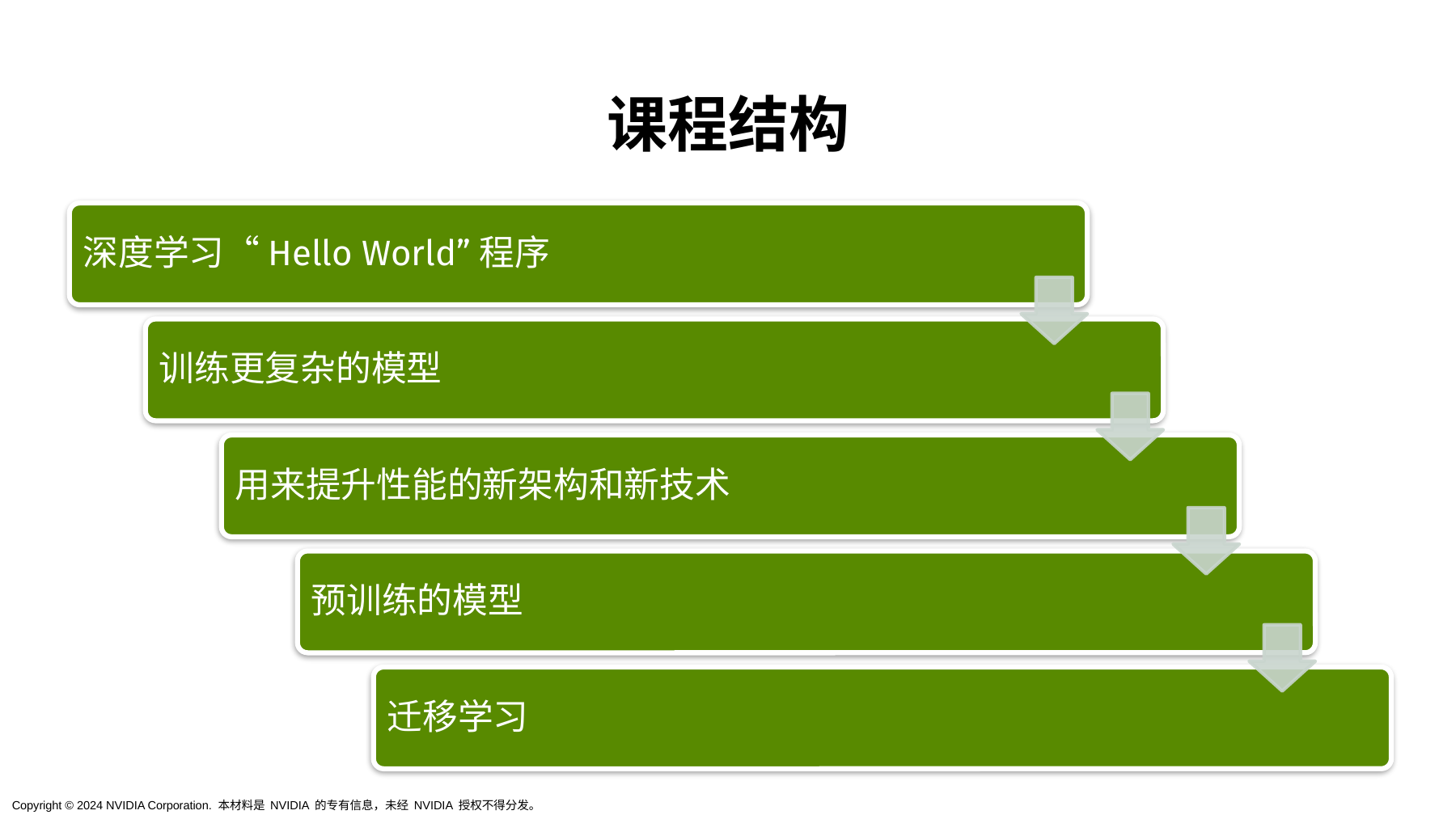

# 课程结构

深度学习“Hello World”程序

训练更复杂的模型

用来提升性能的新架构和新技术

预训练的模型

迁移学习
Copyright © 2024 NVIDIA Corporation. 本材料是 NVIDIA 的专有信息，未经 NVIDIA 授权不得分发。